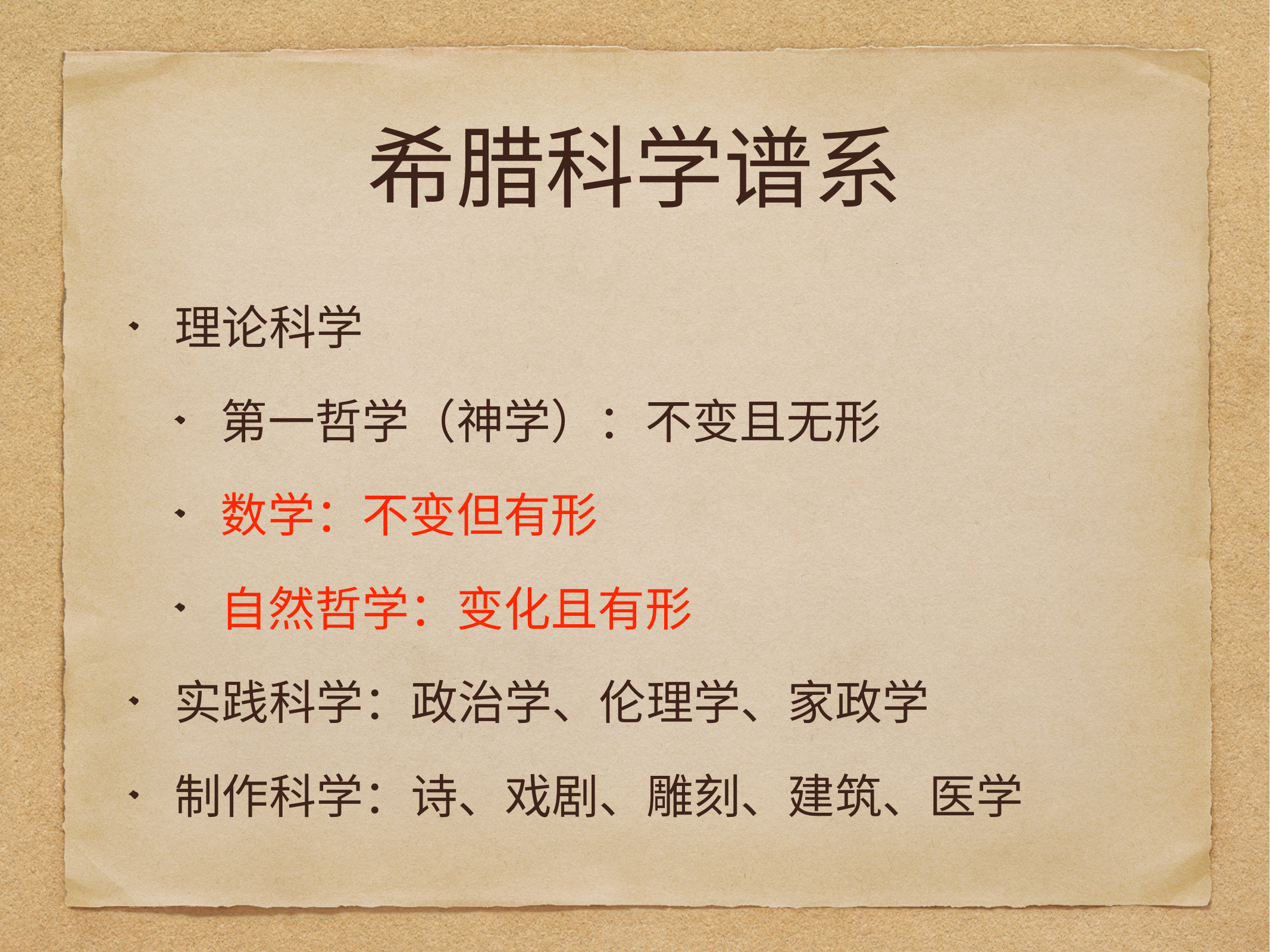

# 希腊科学谱系
理论科学
第一哲学（神学）：不变且无形
数学：不变但有形
自然哲学：变化且有形
实践科学：政治学、伦理学、家政学
制作科学：诗、戏剧、雕刻、建筑、医学